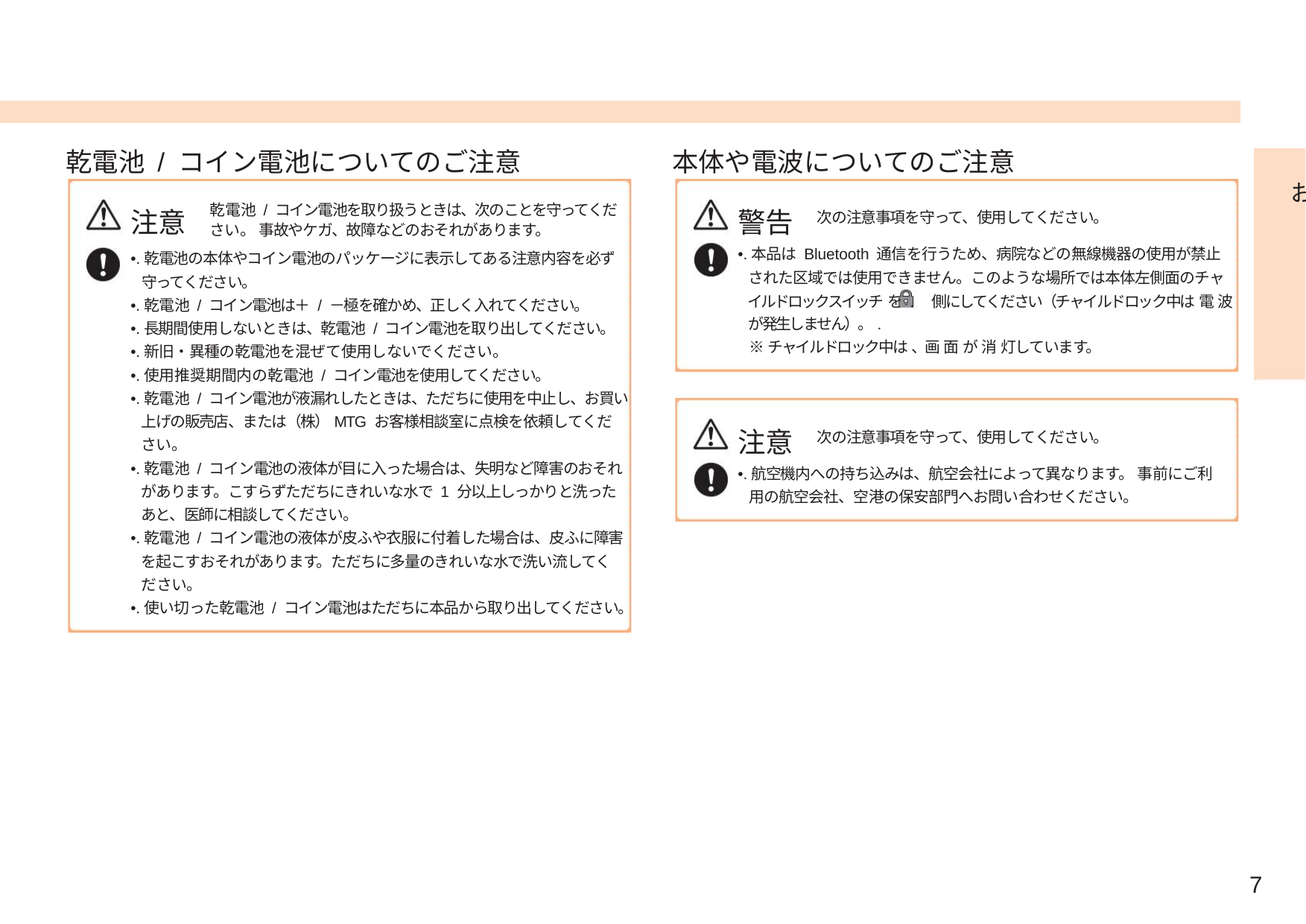

乾電池 / コイン電池についてのご注意
本体や電波についてのご注意

お

注意
警告
乾電池 / コイン電池を取り扱うときは、次のことを守ってくだ
さい。 事故やケガ、故障などのおそれがあります。
次の注意事項を守って、使用してください。
•.本品は Bluetooth 通信を行うため、病院などの無線機器の使用が禁止
•.乾電池の本体やコイン電池のパッケージに表示してある注意内容を必ず
守ってください。
された区域では使用できません。このような場所では本体左側面のチャ
イルドロックスイッチ を . 側にしてください（チャイルドロック中は 電 波
が発生しません）。.
※チャイルドロック中は 、画 面 が 消 灯しています。
•.乾電池 / コイン電池は＋ / －極を確かめ、正しく入れてください。
•.長期間使用しないときは、乾電池 / コイン電池を取り出してください。
•.新旧・異種の乾電池を混ぜて使用しないでください。
•.使用推奨期間内の乾電池 / コイン電池を使用してください。
•.乾電池 / コイン電池が液漏れしたときは、ただちに使用を中止し、お買い
上げの販売店、または（株）MTG お客様相談室に点検を依頼してくだ
さい。
•.乾電池 / コイン電池の液体が目に入った場合は、失明など障害のおそれ
があります。こすらずただちにきれいな水で 1 分以上しっかりと洗った
あと、医師に相談してください。

注意
次の注意事項を守って、使用してください。
•.航空機内への持ち込みは、航空会社によって異なります。 事前にご利
用の航空会社、空港の保安部門へお問い合わせください。
•.乾電池 / コイン電池の液体が皮ふや衣服に付着した場合は、皮ふに障害
を起こすおそれがあります。ただちに多量のきれいな水で洗い流してく
ださい。
•.使い切った乾電池 / コイン電池はただちに本品から取り出してください。

7